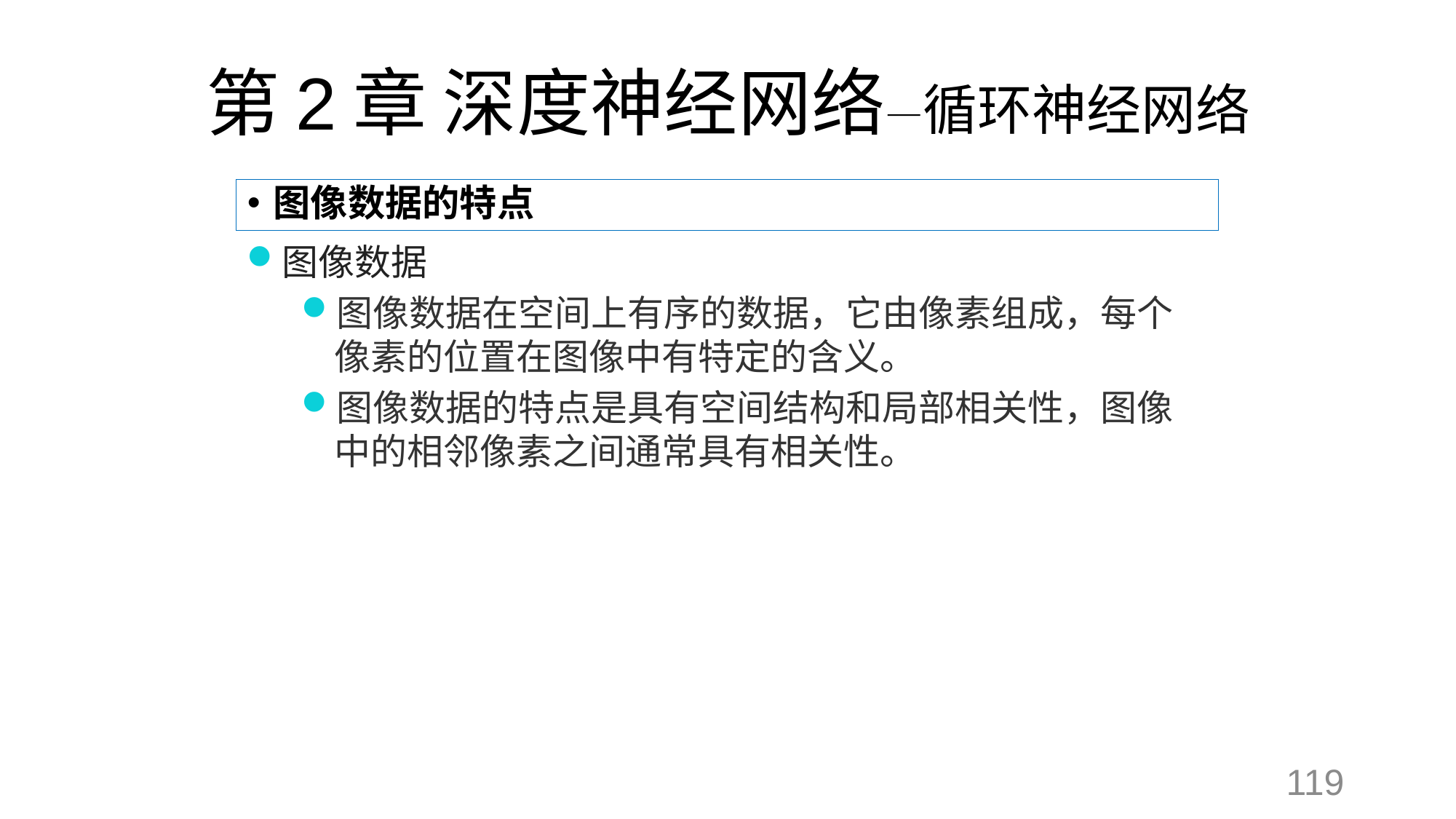

# 第2章 深度神经网络—循环神经网络
图像数据的特点
图像数据
图像数据在空间上有序的数据，它由像素组成，每个像素的位置在图像中有特定的含义。
图像数据的特点是具有空间结构和局部相关性，图像中的相邻像素之间通常具有相关性。

119